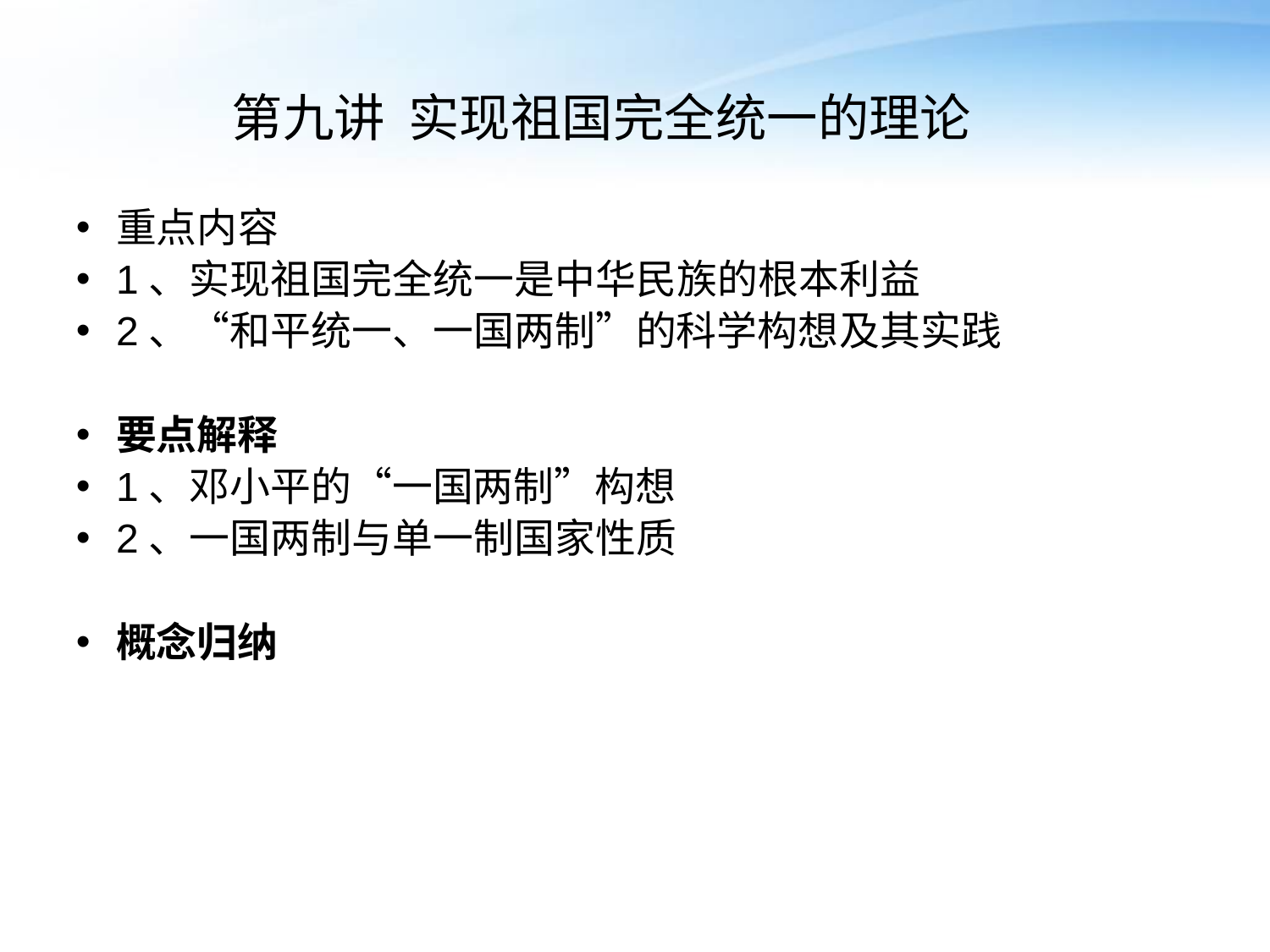

# 第九讲  实现祖国完全统一的理论
重点内容
1、实现祖国完全统一是中华民族的根本利益
2、“和平统一、一国两制”的科学构想及其实践

要点解释
1、邓小平的“一国两制”构想
2、一国两制与单一制国家性质

概念归纳